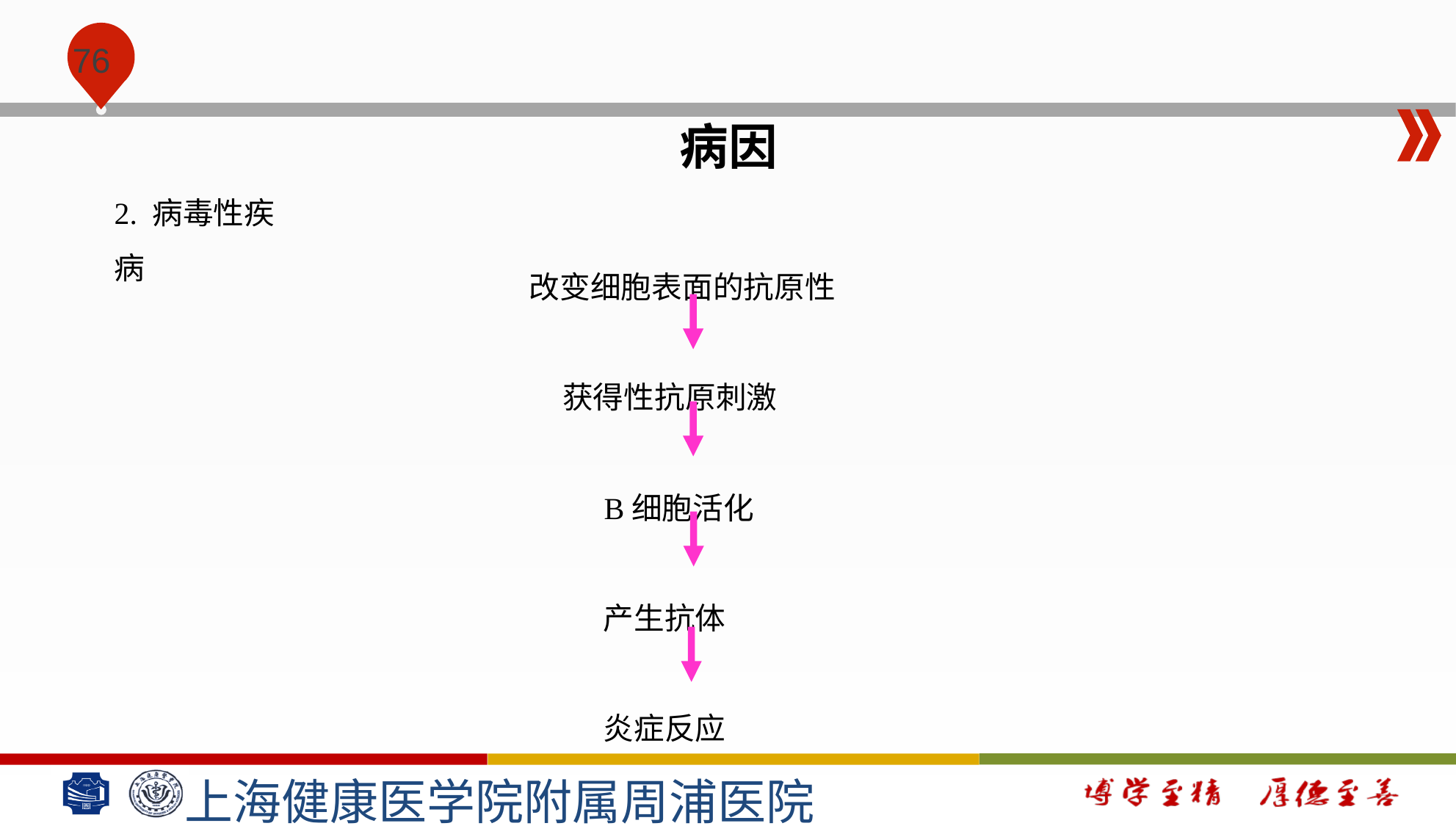

#

病因
2. 病毒性疾病

              改变细胞表面的抗原性
                    获得性抗原刺激
                         B细胞活化
                          产生抗体
                          炎症反应